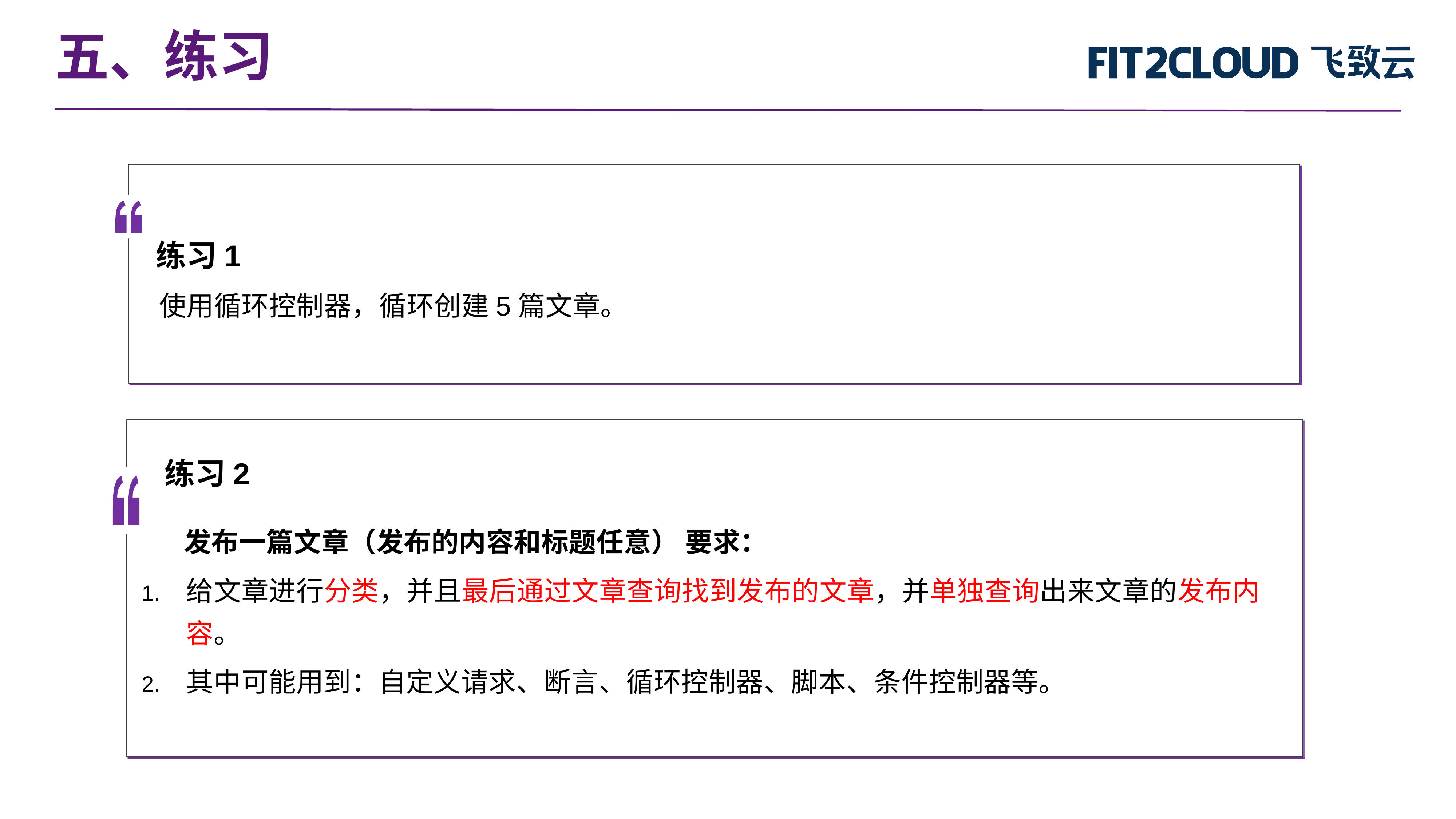

五、练习

练习1
使用循环控制器，循环创建5篇文章。

   练习2
      发布一篇文章（发布的内容和标题任意） 要求：
给文章进行分类，并且最后通过文章查询找到发布的文章，并单独查询出来文章的发布内容。
其中可能用到：自定义请求、断言、循环控制器、脚本、条件控制器等。